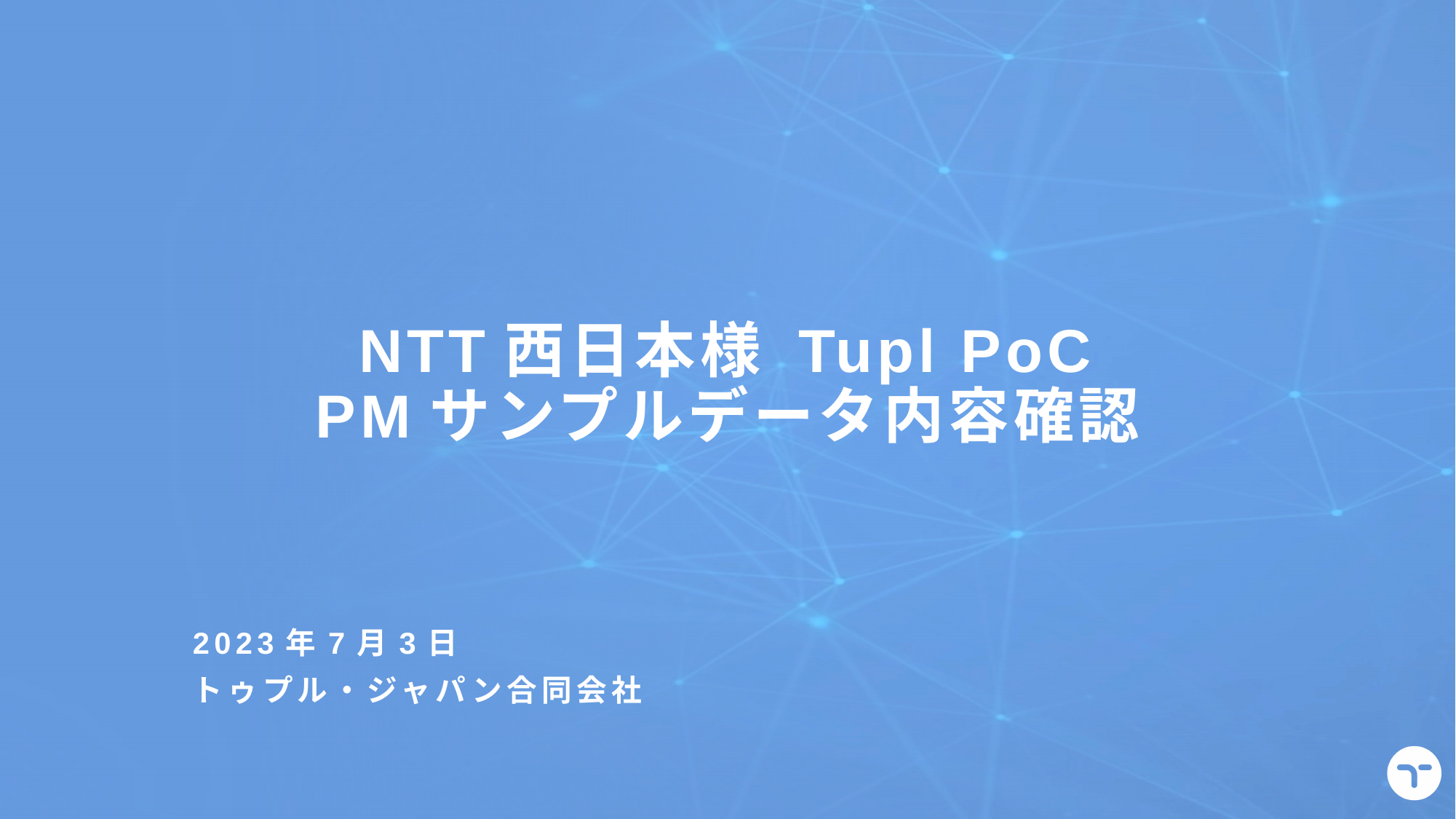

# NTT西日本様 Tupl PoC PMサンプルデータ内容確認
2023年7月3日
トゥプル・ジャパン合同会社